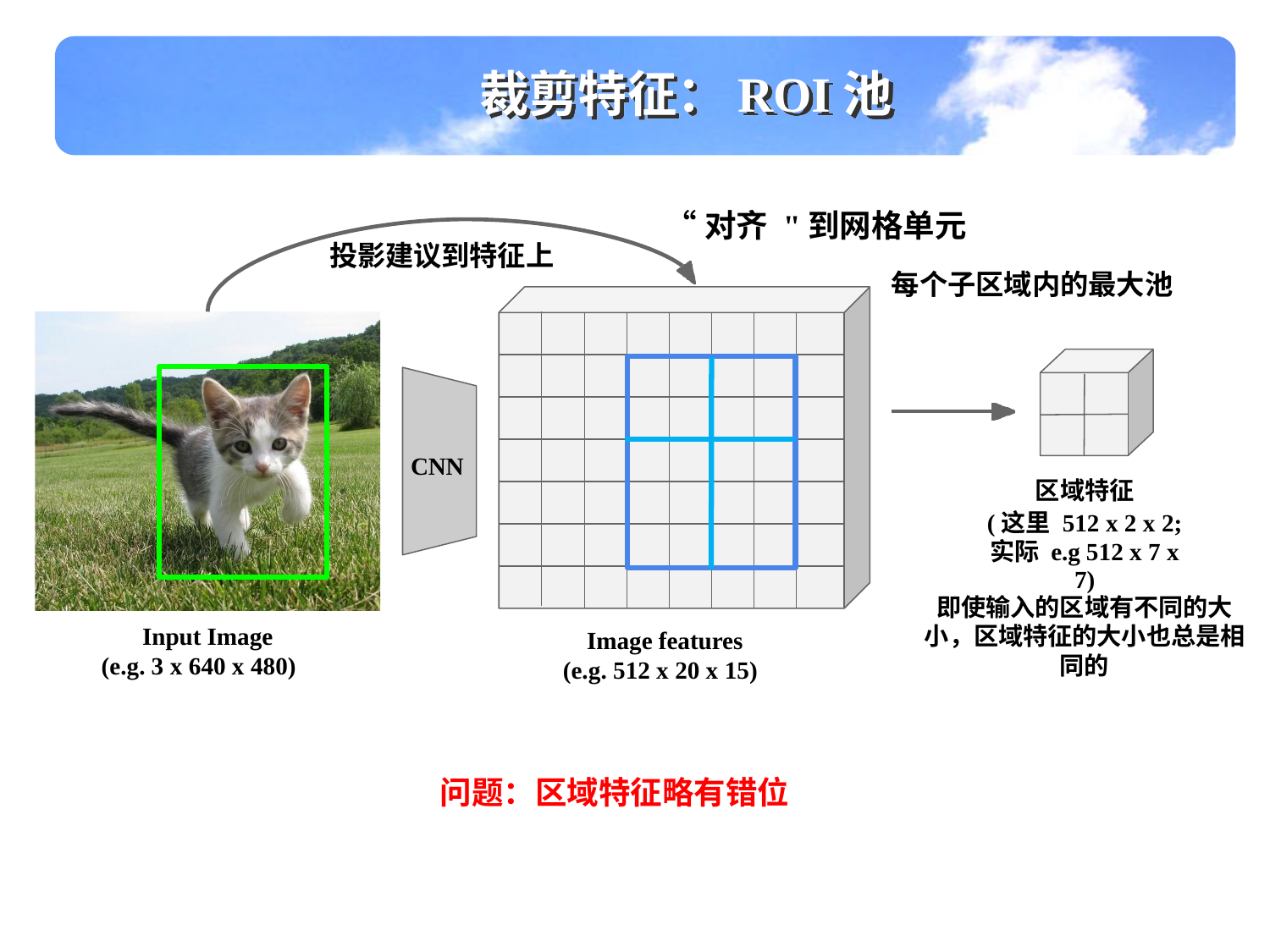

裁剪特征：ROI池
“对齐 "到网格单元

投影建议到特征上

CNN
Input Image  (e.g. 3 x 640 x 480)
Image features  (e.g. 512 x 20 x 15)
每个子区域内的最大池

区域特征
(这里 512 x 2 x 2;
实际 e.g 512 x 7 x 7)
即使输入的区域有不同的大小，区域特征的大小也总是相同的
问题：区域特征略有错位